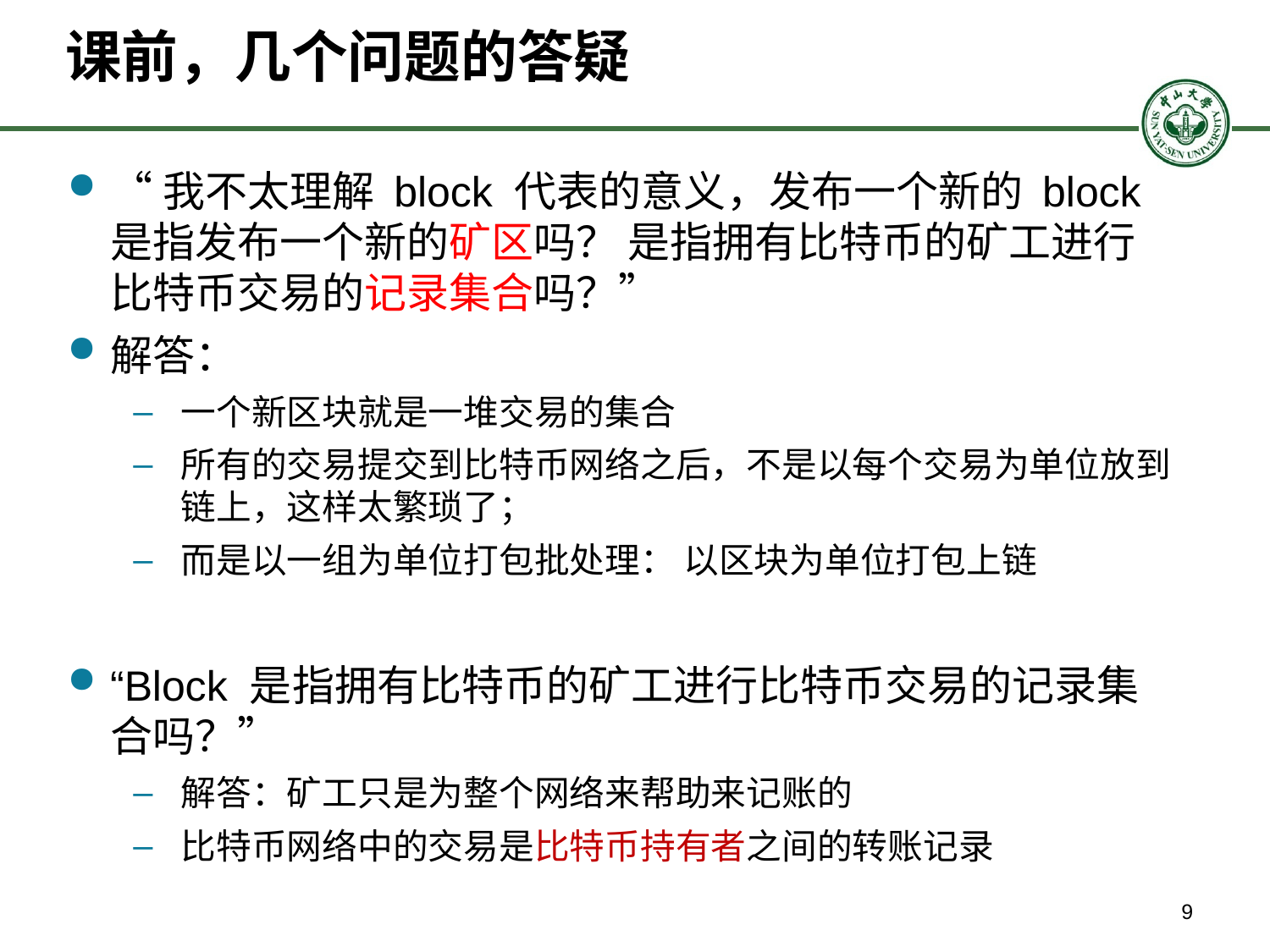

# 课前，几个问题的答疑
“我不太理解 block 代表的意义，发布一个新的 block 是指发布一个新的矿区吗？ 是指拥有比特币的矿工进行比特币交易的记录集合吗？”
解答：
一个新区块就是一堆交易的集合
所有的交易提交到比特币网络之后，不是以每个交易为单位放到链上，这样太繁琐了；
而是以一组为单位打包批处理： 以区块为单位打包上链

“Block 是指拥有比特币的矿工进行比特币交易的记录集合吗？”
解答：矿工只是为整个网络来帮助来记账的
比特币网络中的交易是比特币持有者之间的转账记录